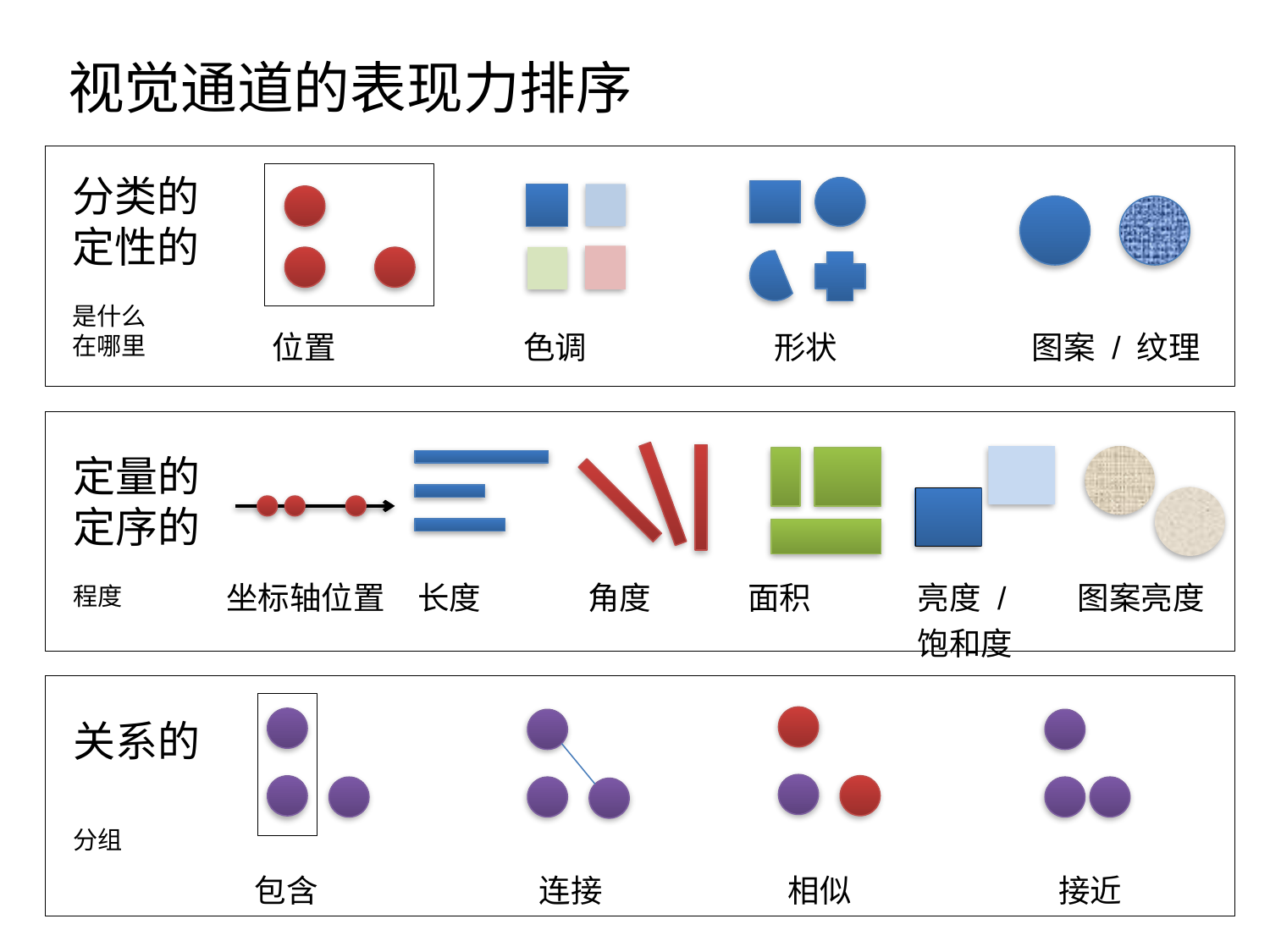

# 视觉通道的表现力排序

|  |  |  |  |
| --- | --- | --- | --- |
| 位置 | 色调 | 形状 | 图案 / 纹理 |
分类的
定性的

是什么
在哪里

|  |  |  |  |  |  |
| --- | --- | --- | --- | --- | --- |
| 坐标轴位置 | 长度 | 角度 | 面积 | 亮度 / 饱和度 | 图案亮度 |

定量的
定序的

程度

|  |  |  |  |
| --- | --- | --- | --- |
| 包含 | 连接 | 相似 | 接近 |

关系的

分组